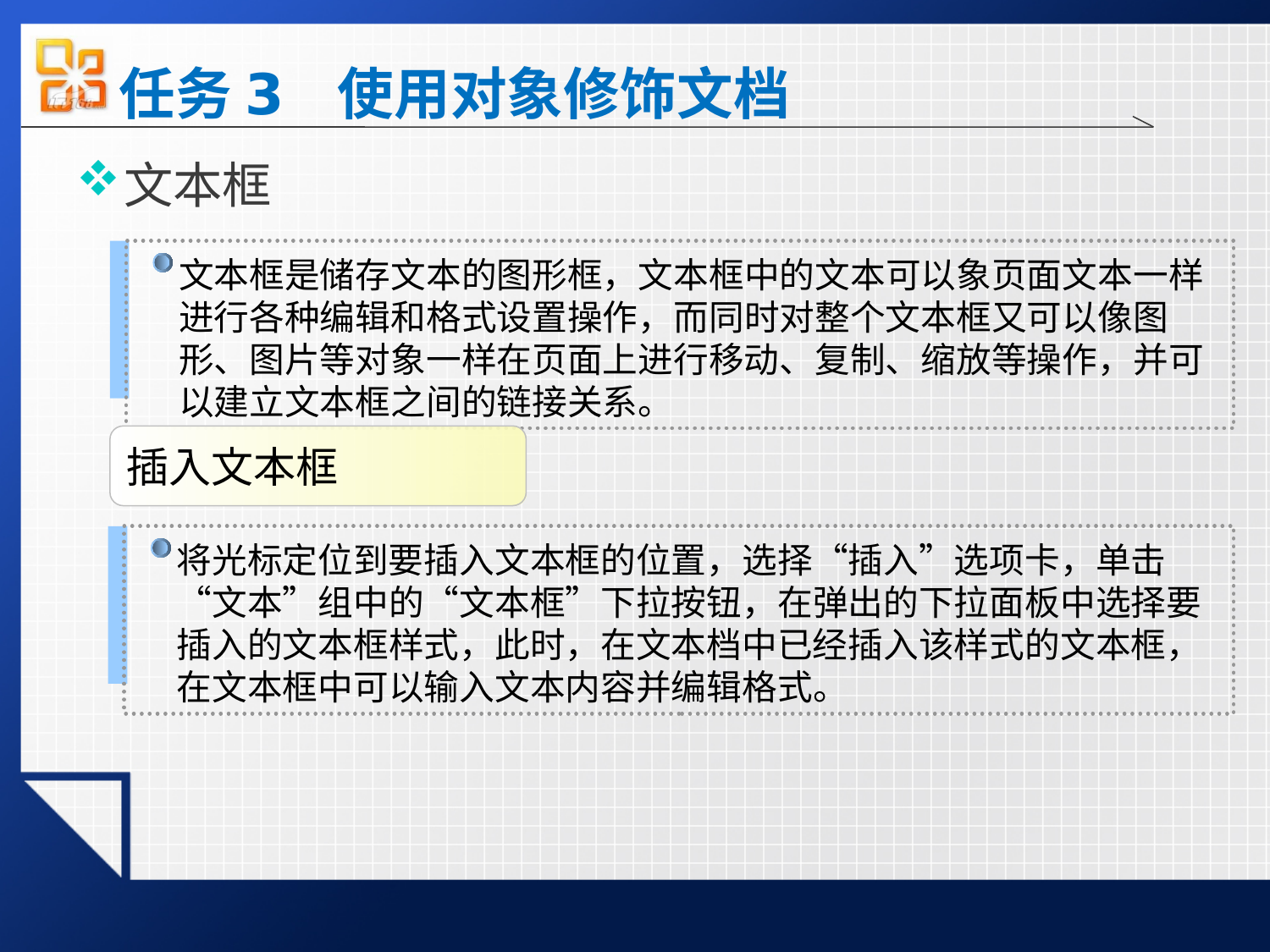

# 任务3  使用对象修饰文档
文本框
文本框是储存文本的图形框，文本框中的文本可以象页面文本一样进行各种编辑和格式设置操作，而同时对整个文本框又可以像图形、图片等对象一样在页面上进行移动、复制、缩放等操作，并可以建立文本框之间的链接关系。

插入文本框
将光标定位到要插入文本框的位置，选择“插入”选项卡，单击“文本”组中的“文本框”下拉按钮，在弹出的下拉面板中选择要插入的文本框样式，此时，在文本档中已经插入该样式的文本框，在文本框中可以输入文本内容并编辑格式。